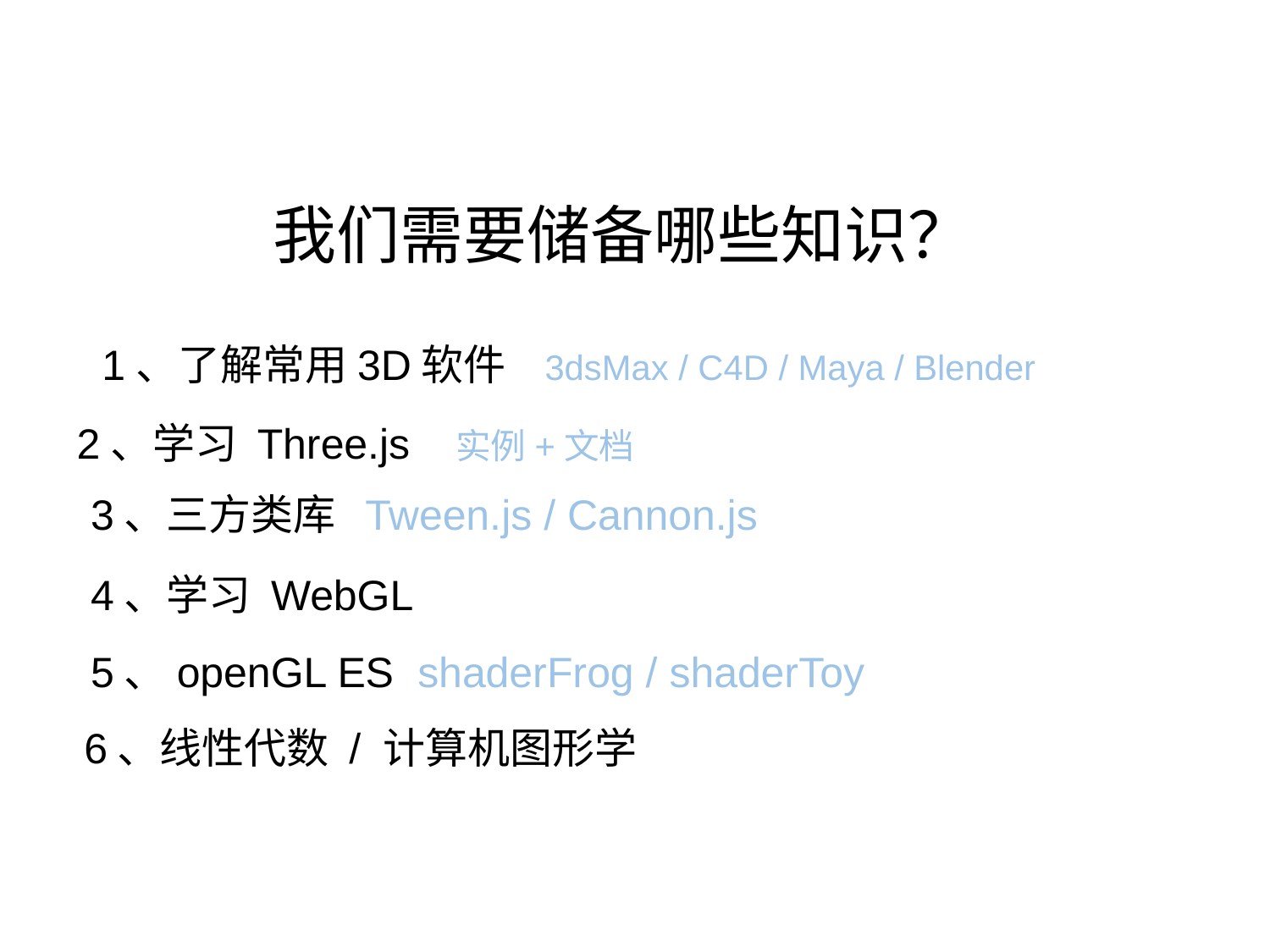

我们需要储备哪些知识？
1、了解常用3D软件   3dsMax / C4D / Maya / Blender
2、学习 Three.js   实例+文档
3、三方类库  Tween.js / Cannon.js
4、学习 WebGL
5、openGL ES  shaderFrog / shaderToy
6、线性代数 / 计算机图形学